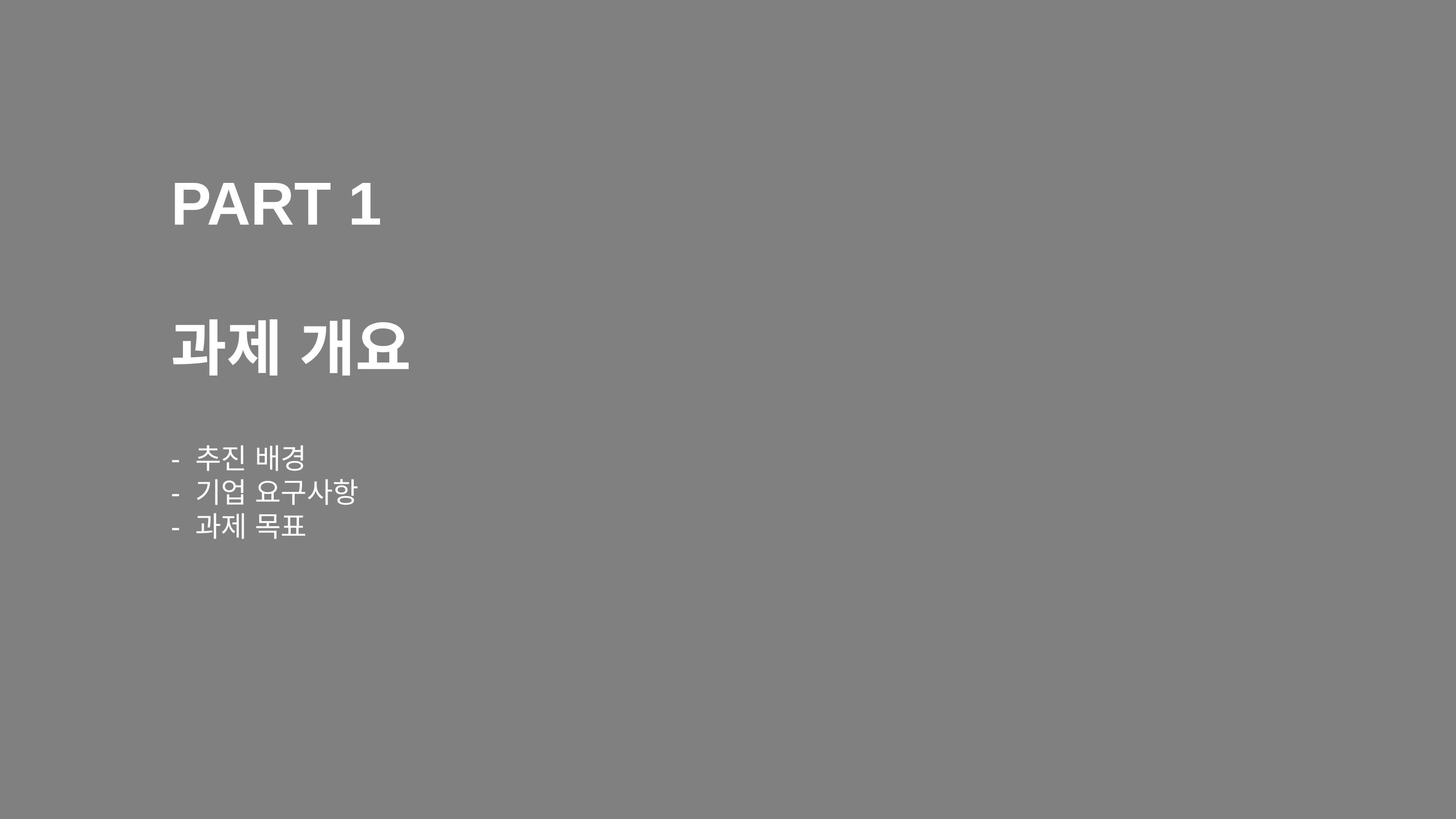

PART 1

과제 개요

- 추진 배경
- 기업 요구사항
- 과제 목표